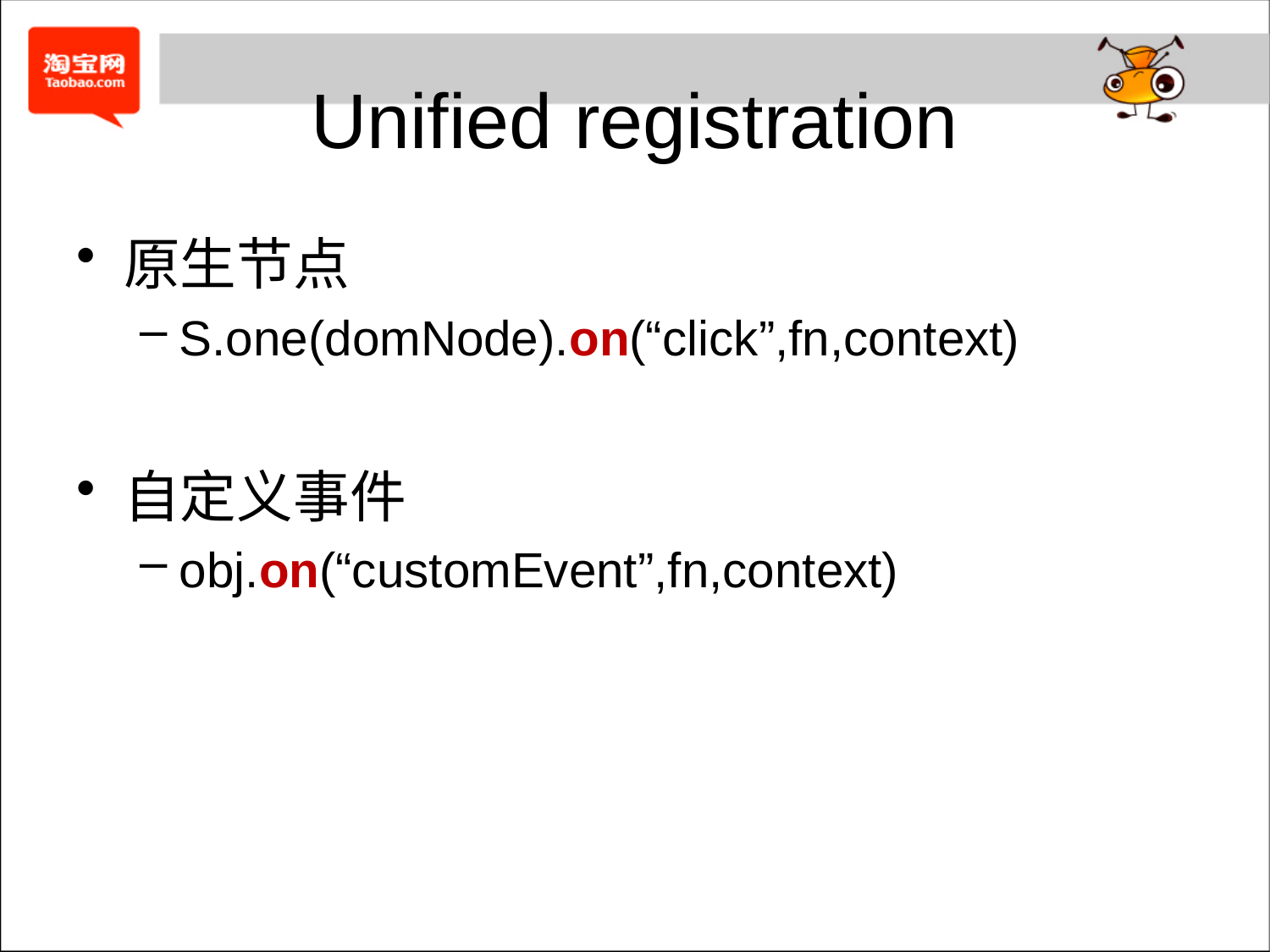

# Unified registration
原生节点
S.one(domNode).on(“click”,fn,context)

自定义事件
obj.on(“customEvent”,fn,context)